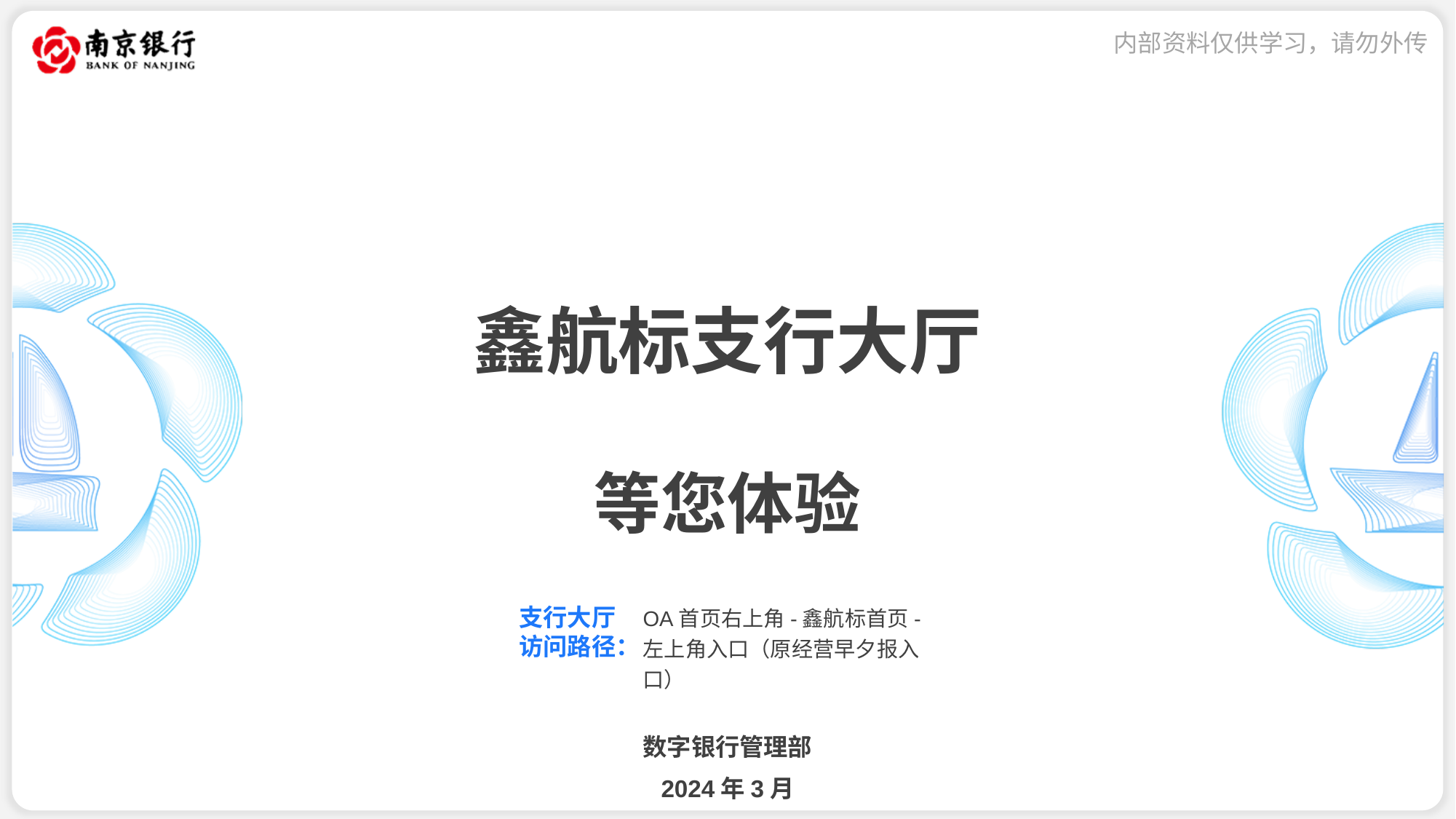

鑫航标支行大厅
等您体验
OA首页右上角-鑫航标首页-左上角入口（原经营早夕报入口）
支行大厅
访问路径：
数字银行管理部
2024年3月